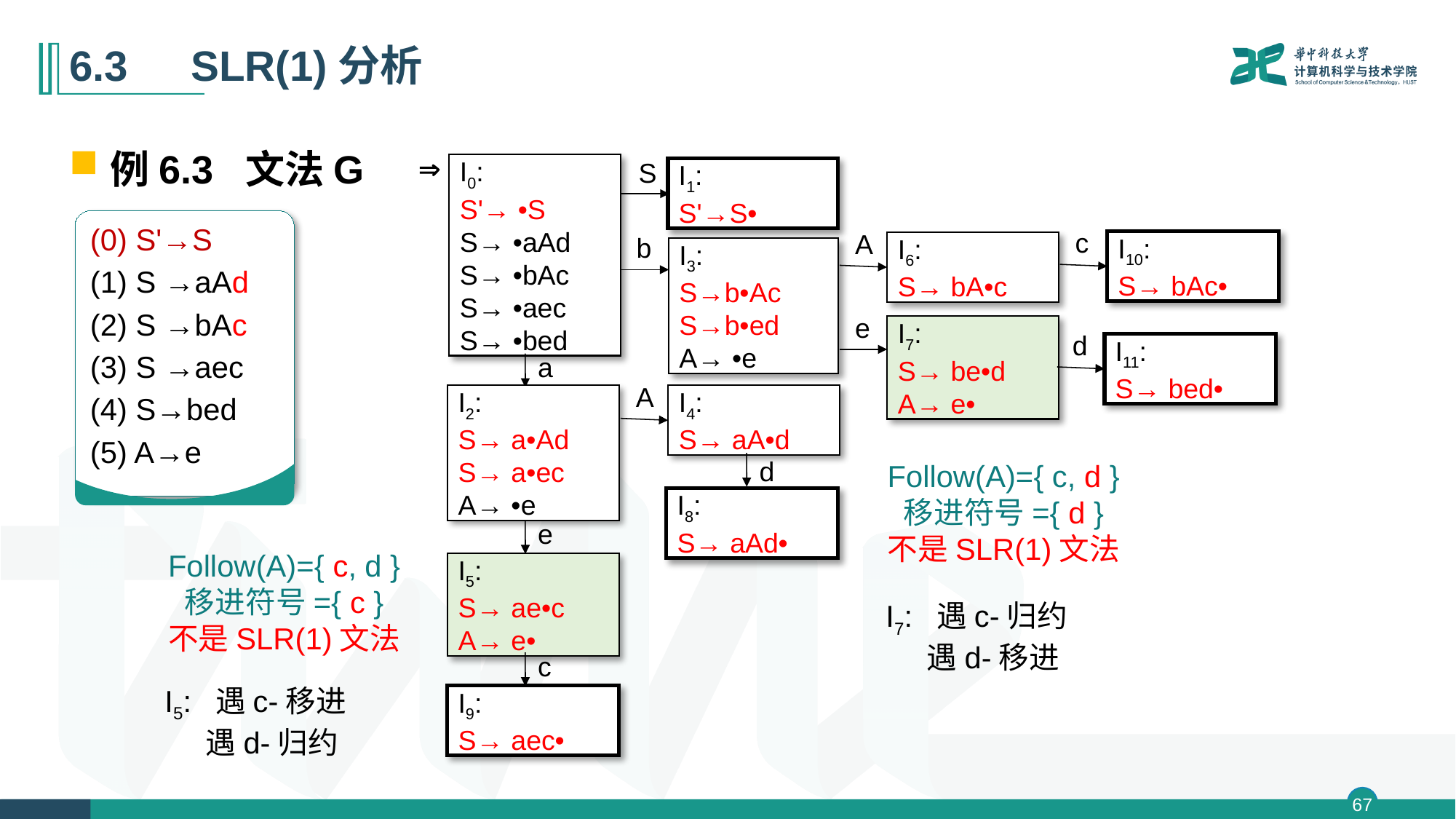

# 6.3　SLR(1)分析
例6.3  文法G
⇒
S
I0:
S'→ •S
S→ •aAd
S→ •bAc
S→ •aec
S→ •bed
I1:
S'→S•
(0) S'→S
(1) S →aAd
(2) S →bAc
(3) S →aec
(4) S→bed
(5) A→e

c
A
b
I10:
S→ bAc•
I6:
S→ bA•c
I3:
S→b•Ac
S→b•ed
A→ •e
e
I7:
S→ be•d
A→ e•
d
I11:
S→ bed•
a
A
I2:
S→ a•Ad
S→ a•ec
A→ •e
I4:
S→ aA•d
d
Follow(A)={ c, d }
移进符号={ d }
不是SLR(1)文法
I8:
S→ aAd•
e
Follow(A)={ c, d }
移进符号={ c }
不是SLR(1)文法
I5:
S→ ae•c
A→ e•
I7:  遇c-归约
     遇d-移进
c
I5:  遇c-移进
     遇d-归约
I9:
S→ aec•